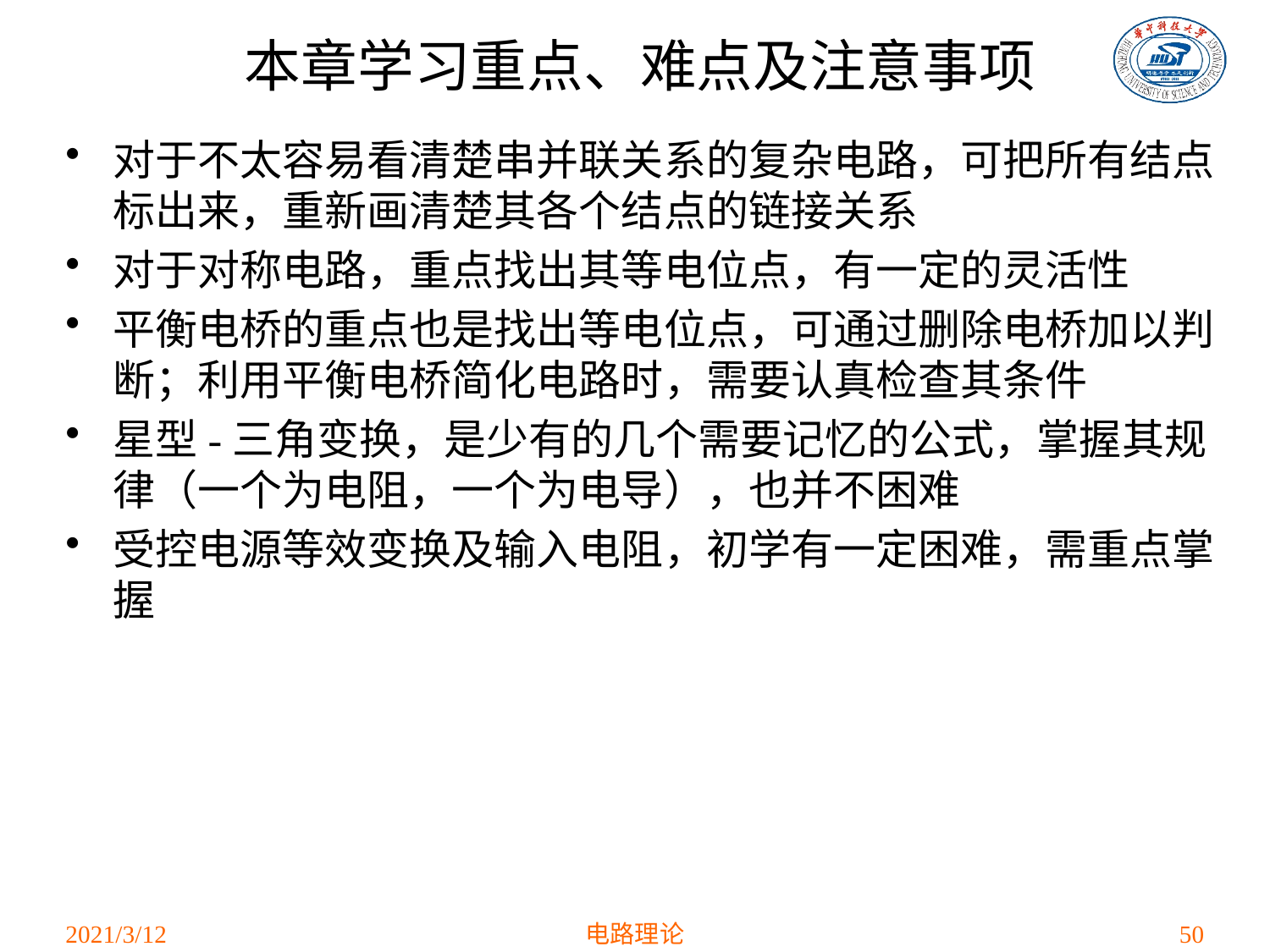

# 本章学习重点、难点及注意事项
对于不太容易看清楚串并联关系的复杂电路，可把所有结点标出来，重新画清楚其各个结点的链接关系
对于对称电路，重点找出其等电位点，有一定的灵活性
平衡电桥的重点也是找出等电位点，可通过删除电桥加以判断；利用平衡电桥简化电路时，需要认真检查其条件
星型-三角变换，是少有的几个需要记忆的公式，掌握其规律（一个为电阻，一个为电导），也并不困难
受控电源等效变换及输入电阻，初学有一定困难，需重点掌握
2021/3/12
电路理论
50